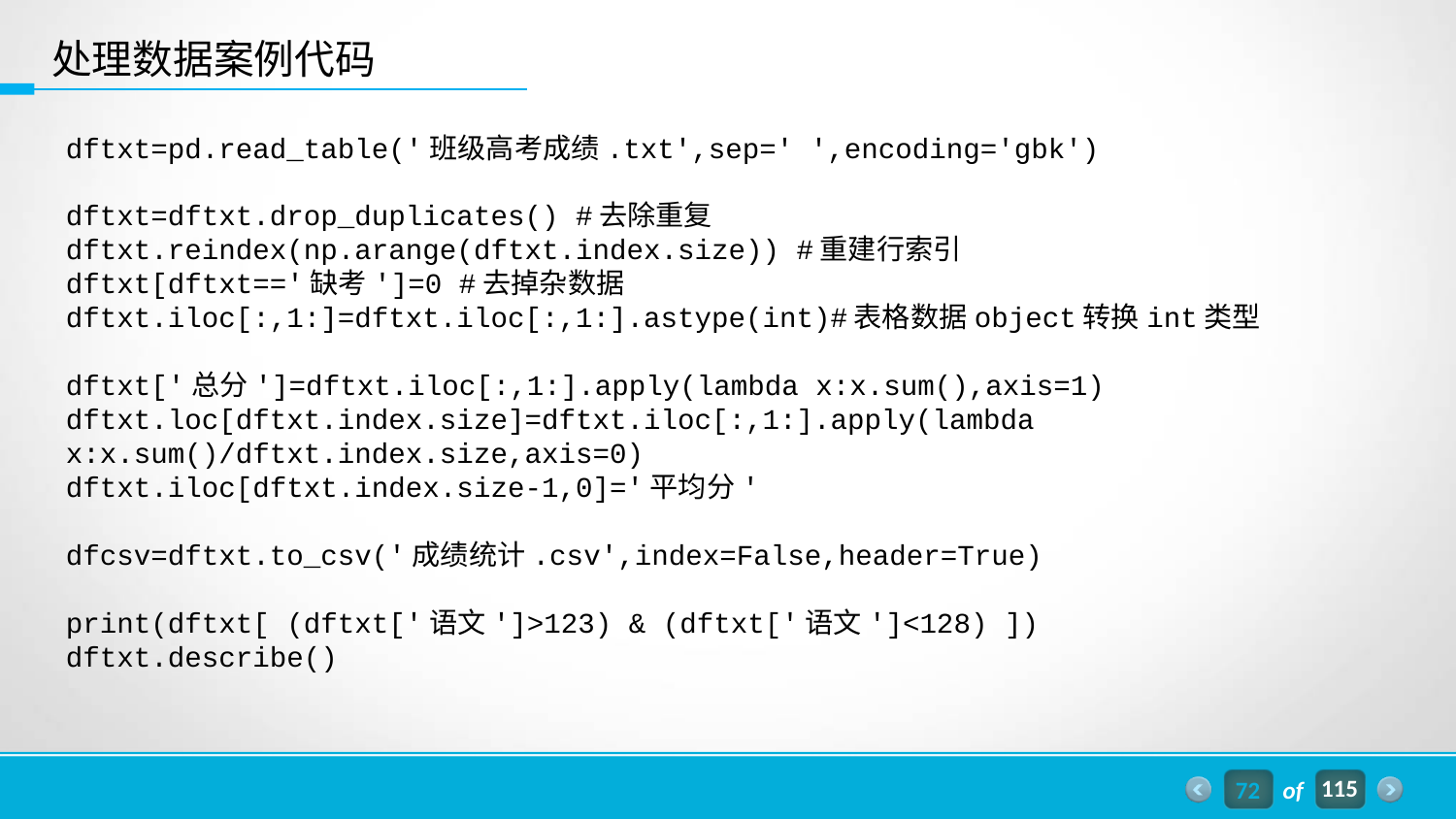

处理数据案例代码

dftxt=pd.read_table('班级高考成绩.txt',sep=' ',encoding='gbk')

dftxt=dftxt.drop_duplicates() #去除重复
dftxt.reindex(np.arange(dftxt.index.size)) #重建行索引
dftxt[dftxt=='缺考']=0 #去掉杂数据
dftxt.iloc[:,1:]=dftxt.iloc[:,1:].astype(int)#表格数据object转换int类型

dftxt['总分']=dftxt.iloc[:,1:].apply(lambda x:x.sum(),axis=1)
dftxt.loc[dftxt.index.size]=dftxt.iloc[:,1:].apply(lambda x:x.sum()/dftxt.index.size,axis=0)
dftxt.iloc[dftxt.index.size-1,0]='平均分'

dfcsv=dftxt.to_csv('成绩统计.csv',index=False,header=True)

print(dftxt[ (dftxt['语文']>123) & (dftxt['语文']<128) ])
dftxt.describe()

72